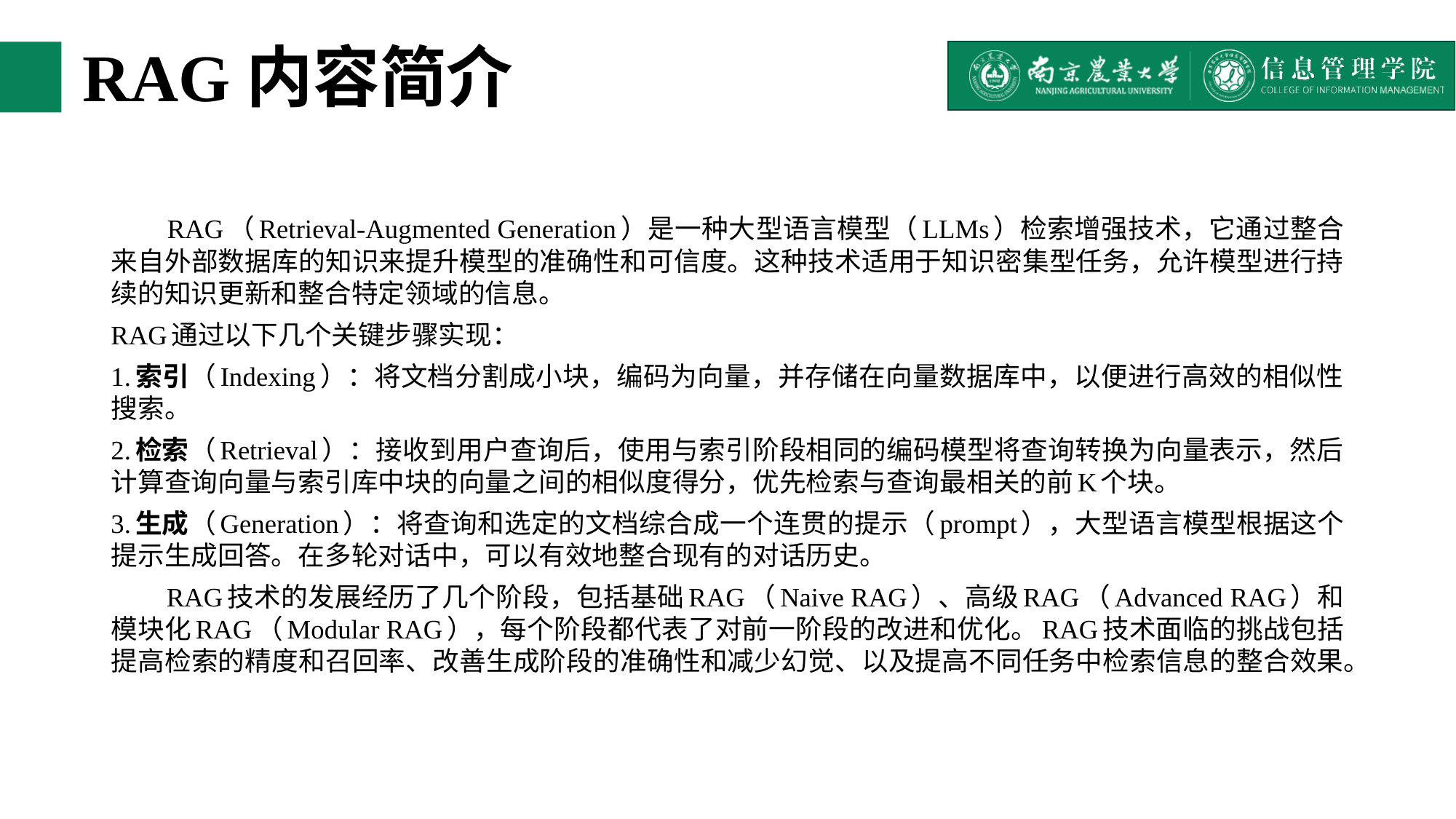

# RAG内容简介
        RAG（Retrieval-Augmented Generation）是一种大型语言模型（LLMs）检索增强技术，它通过整合来自外部数据库的知识来提升模型的准确性和可信度。这种技术适用于知识密集型任务，允许模型进行持续的知识更新和整合特定领域的信息。
RAG通过以下几个关键步骤实现：
1.索引（Indexing）：将文档分割成小块，编码为向量，并存储在向量数据库中，以便进行高效的相似性搜索。
2.检索（Retrieval）：接收到用户查询后，使用与索引阶段相同的编码模型将查询转换为向量表示，然后计算查询向量与索引库中块的向量之间的相似度得分，优先检索与查询最相关的前K个块。
3.生成（Generation）：将查询和选定的文档综合成一个连贯的提示（prompt），大型语言模型根据这个提示生成回答。在多轮对话中，可以有效地整合现有的对话历史。
        RAG技术的发展经历了几个阶段，包括基础RAG（Naive RAG）、高级RAG（Advanced RAG）和模块化RAG（Modular RAG），每个阶段都代表了对前一阶段的改进和优化。RAG技术面临的挑战包括提高检索的精度和召回率、改善生成阶段的准确性和减少幻觉、以及提高不同任务中检索信息的整合效果。